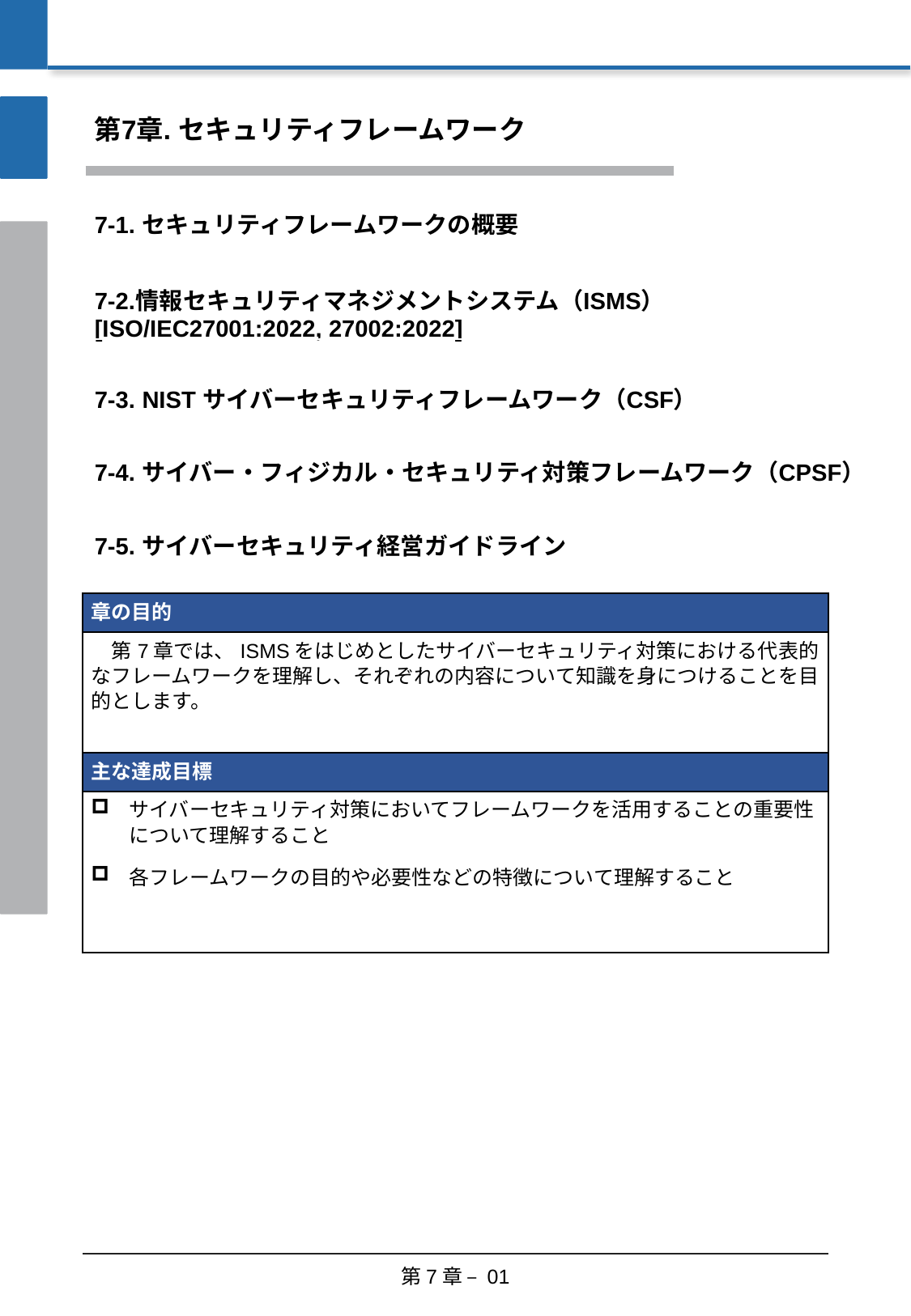

第7章. セキュリティフレームワーク
7-1. セキュリティフレームワークの概要
7-2.情報セキュリティマネジメントシステム（ISMS）　　　
　　 [ISO/IEC27001:2022, 27002:2022]
7-3. NIST サイバーセキュリティフレームワーク（CSF）
7-4. サイバー・フィジカル・セキュリティ対策フレームワーク（CPSF）
7-5. サイバーセキュリティ経営ガイドライン

| 章の目的 |
| --- |
| 第7章では、ISMSをはじめとしたサイバーセキュリティ対策における代表的なフレームワークを理解し、それぞれの内容について知識を身につけることを目的とします。 |
| 主な達成目標 |
| サイバーセキュリティ対策においてフレームワークを活用することの重要性について理解すること 各フレームワークの目的や必要性などの特徴について理解すること |
第7章 – 01